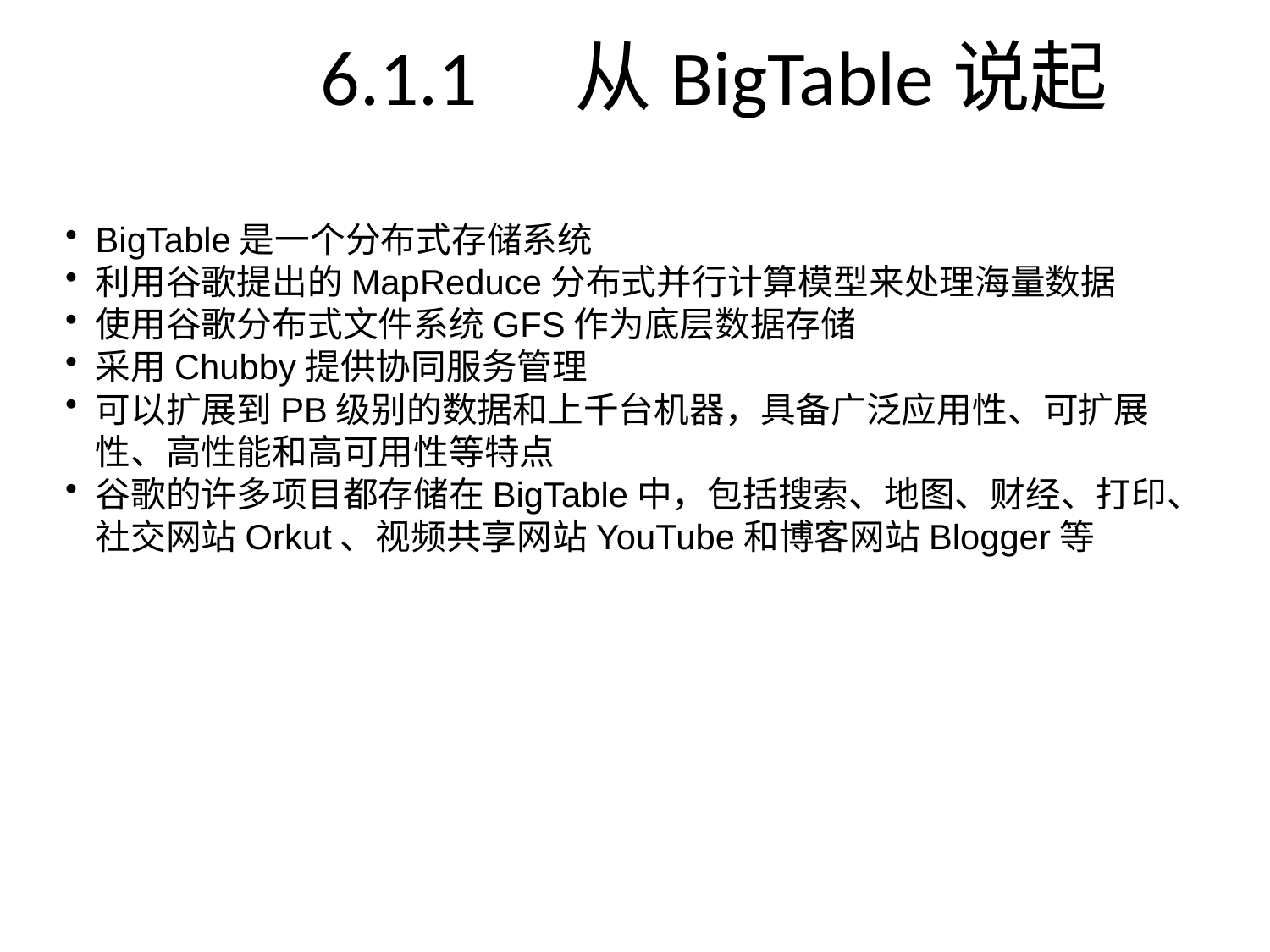

6.1.1	从BigTable说起
BigTable是一个分布式存储系统
利用谷歌提出的MapReduce分布式并行计算模型来处理海量数据
使用谷歌分布式文件系统GFS作为底层数据存储
采用Chubby提供协同服务管理
可以扩展到PB级别的数据和上千台机器，具备广泛应用性、可扩展性、高性能和高可用性等特点
谷歌的许多项目都存储在BigTable中，包括搜索、地图、财经、打印、社交网站Orkut、视频共享网站YouTube和博客网站Blogger等